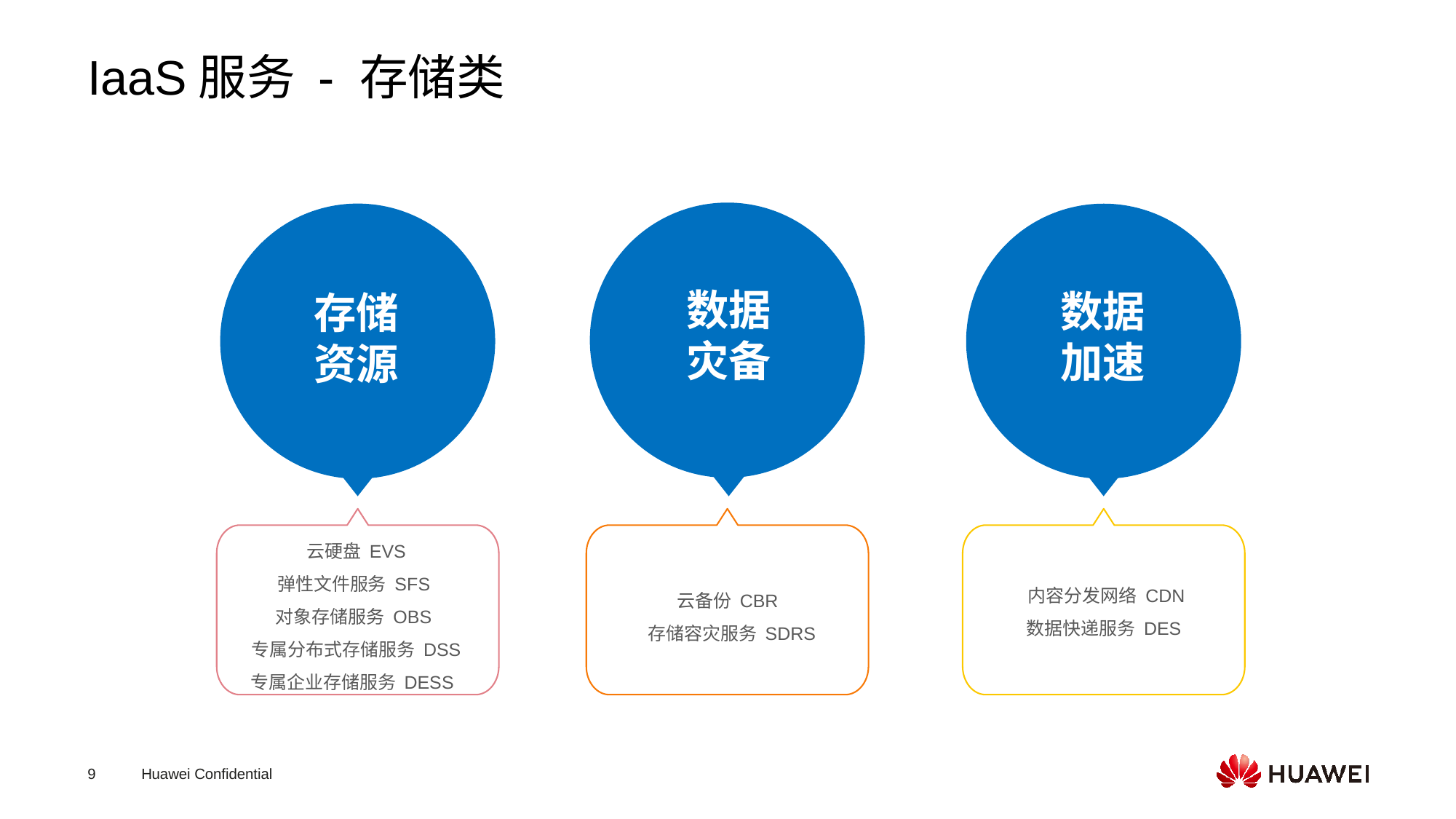

# IaaS服务 - 存储类

数据
灾备

存储
资源

数据
加速

 云硬盘 EVS
 弹性文件服务 SFS
 对象存储服务 OBS
 专属分布式存储服务 DSS
专属企业存储服务 DESS
 内容分发网络 CDN
 数据快递服务 DES
云备份 CBR
 存储容灾服务 SDRS